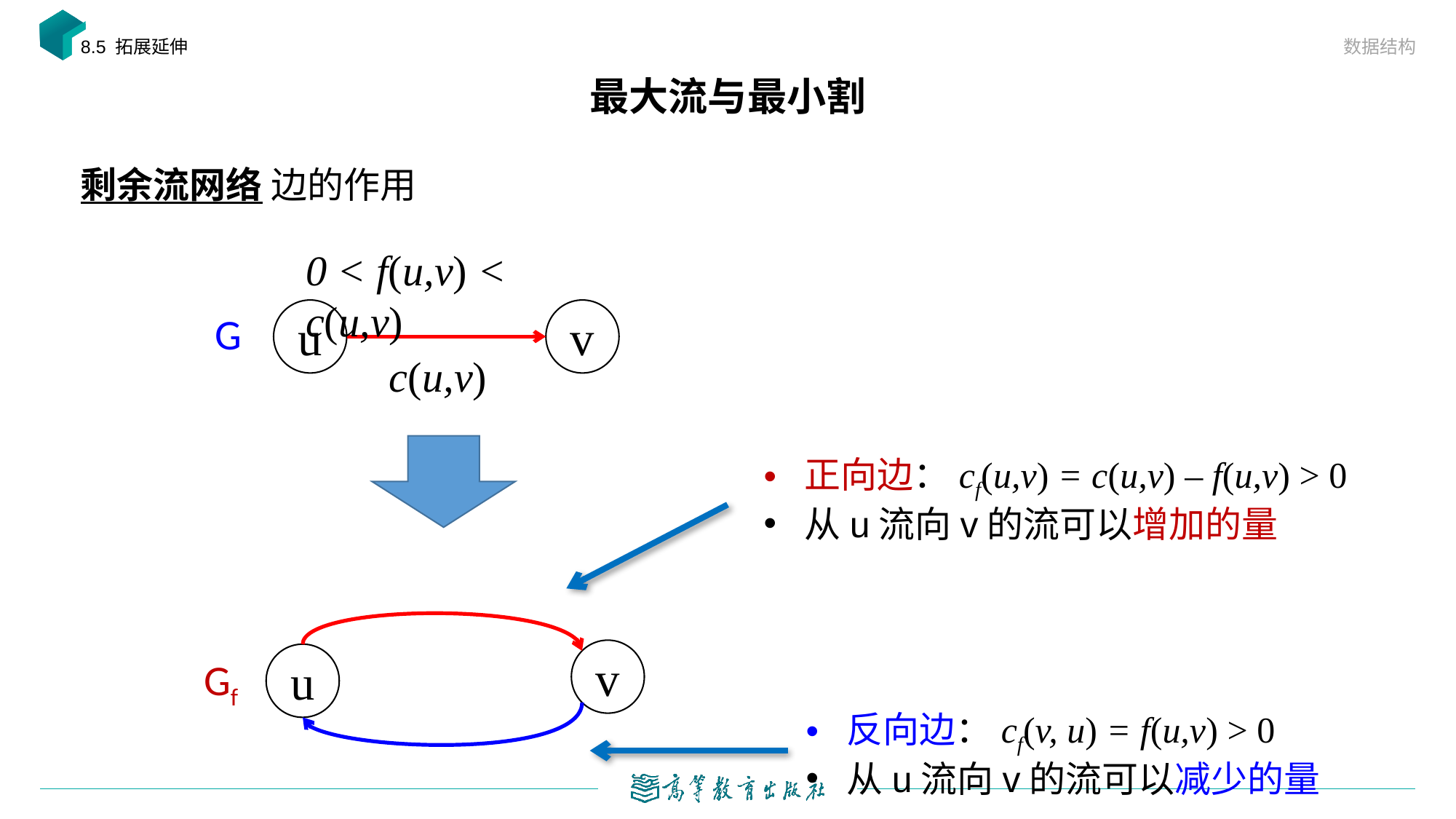

数据结构
8.5 拓展延伸
# 最大流与最小割
剩余流网络 边的作用

0 < f(u,v) < c(u,v)
u
v
G
c(u,v)

正向边：cf(u,v) = c(u,v) – f(u,v) > 0
从u流向v的流可以增加的量
v
u
Gf
反向边：cf(v, u) = f(u,v) > 0
从u流向v的流可以减少的量